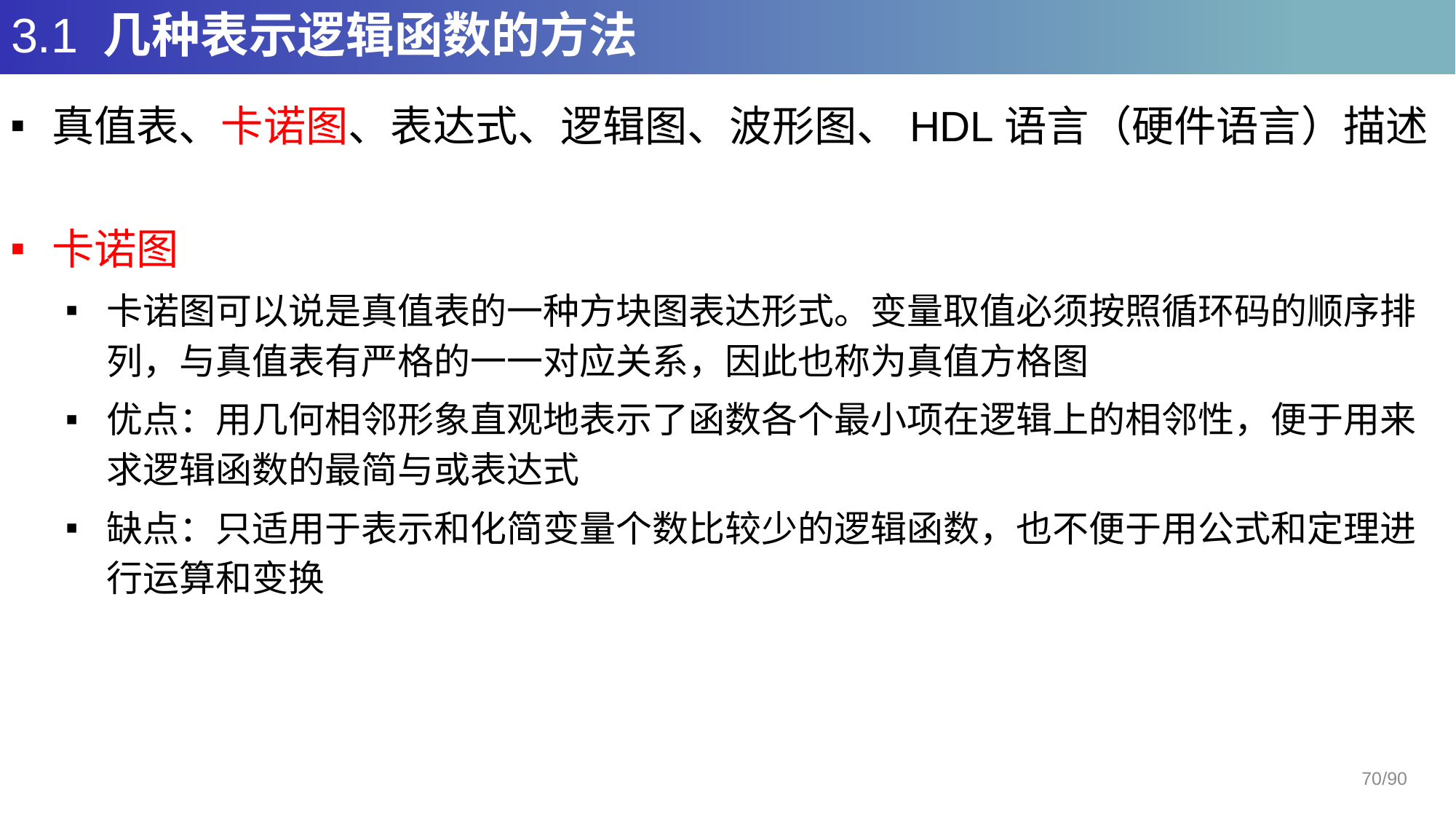

# 3.1 几种表示逻辑函数的方法
真值表、卡诺图、表达式、逻辑图、波形图、HDL语言（硬件语言）描述
卡诺图
卡诺图可以说是真值表的一种方块图表达形式。变量取值必须按照循环码的顺序排列，与真值表有严格的一一对应关系，因此也称为真值方格图
优点：用几何相邻形象直观地表示了函数各个最小项在逻辑上的相邻性，便于用来求逻辑函数的最简与或表达式
缺点：只适用于表示和化简变量个数比较少的逻辑函数，也不便于用公式和定理进行运算和变换
70/90